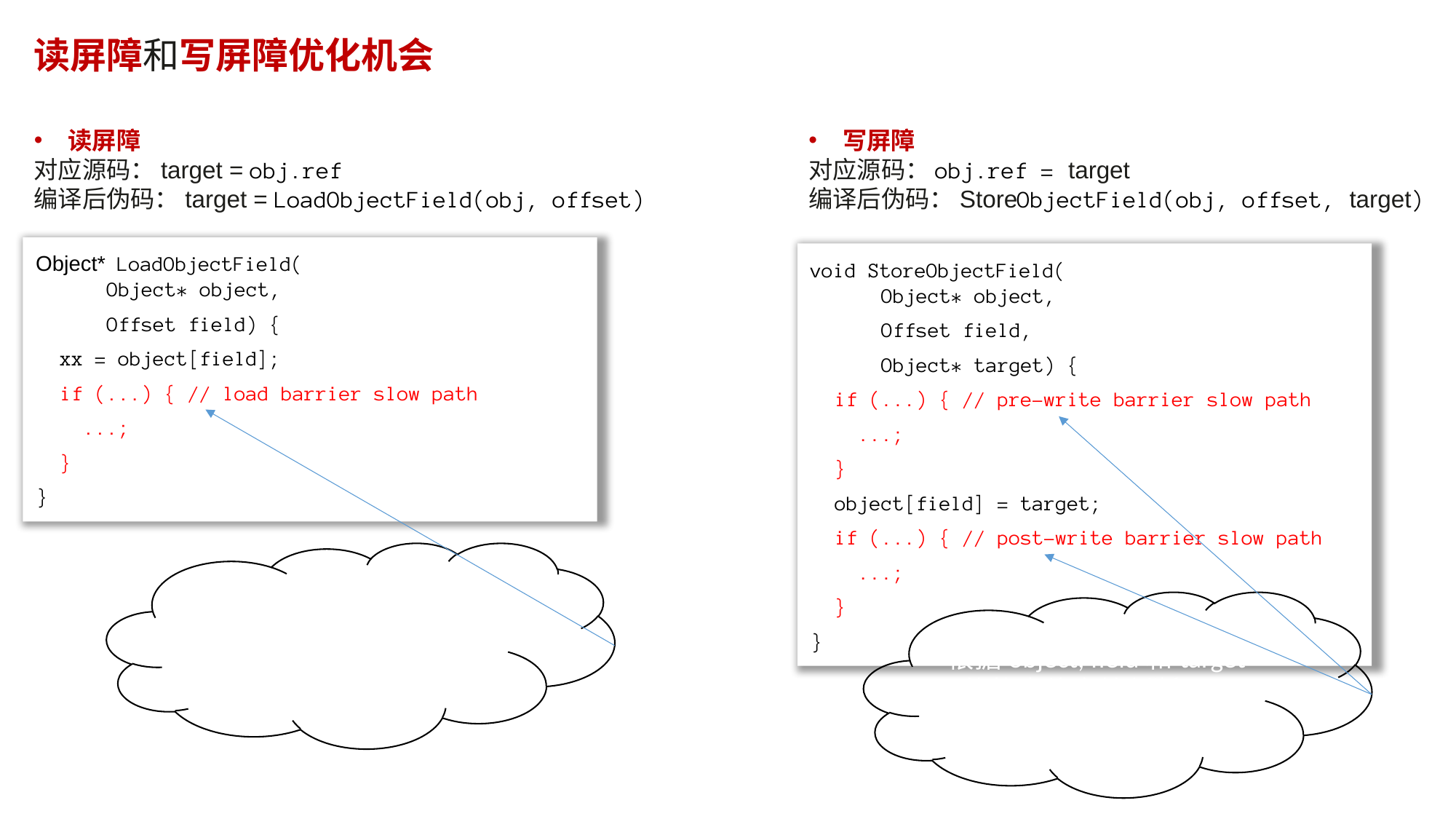

读屏障和写屏障优化机会
读屏障
对应源码：target = obj.ref
编译后伪码：target = LoadObjectField(obj, offset)
写屏障
对应源码：obj.ref = target
编译后伪码：StoreObjectField(obj, offset, target)
Object* LoadObjectField(
      Object* object,
      Offset field) {
  xx = object[field];
  if (...) { // load barrier slow path
    ...;
  }
}
void StoreObjectField(
      Object* object,
      Offset field,
      Object* target) {
  if (...) { // pre-write barrier slow path
    ...;
  }
  object[field] = target;
  if (...) { // post-write barrier slow path
    ...;
  }
}
根据object, field和xx的状态值高效判断slow path是否需要执行
根据object, field和target的状态值高效判断slow path是否需要执行